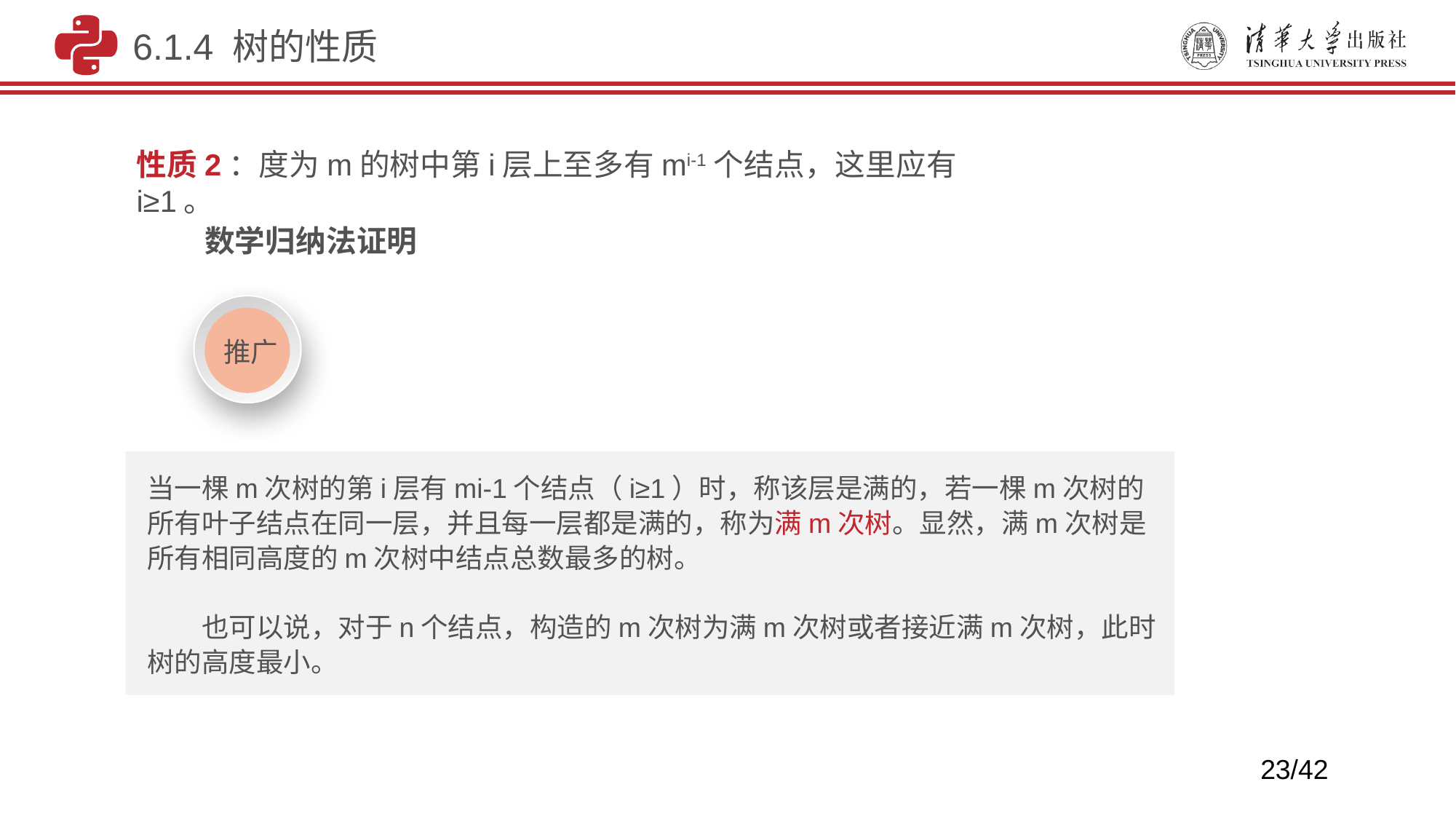

6.1.4 树的性质
性质2：度为m的树中第i层上至多有mi-1个结点，这里应有i≥1。
数学归纳法证明

推广
当一棵m次树的第i层有mi-1个结点（i≥1）时，称该层是满的，若一棵m次树的所有叶子结点在同一层，并且每一层都是满的，称为满m次树。显然，满m次树是所有相同高度的m次树中结点总数最多的树。

　　也可以说，对于n个结点，构造的m次树为满m次树或者接近满m次树，此时树的高度最小。
23/42